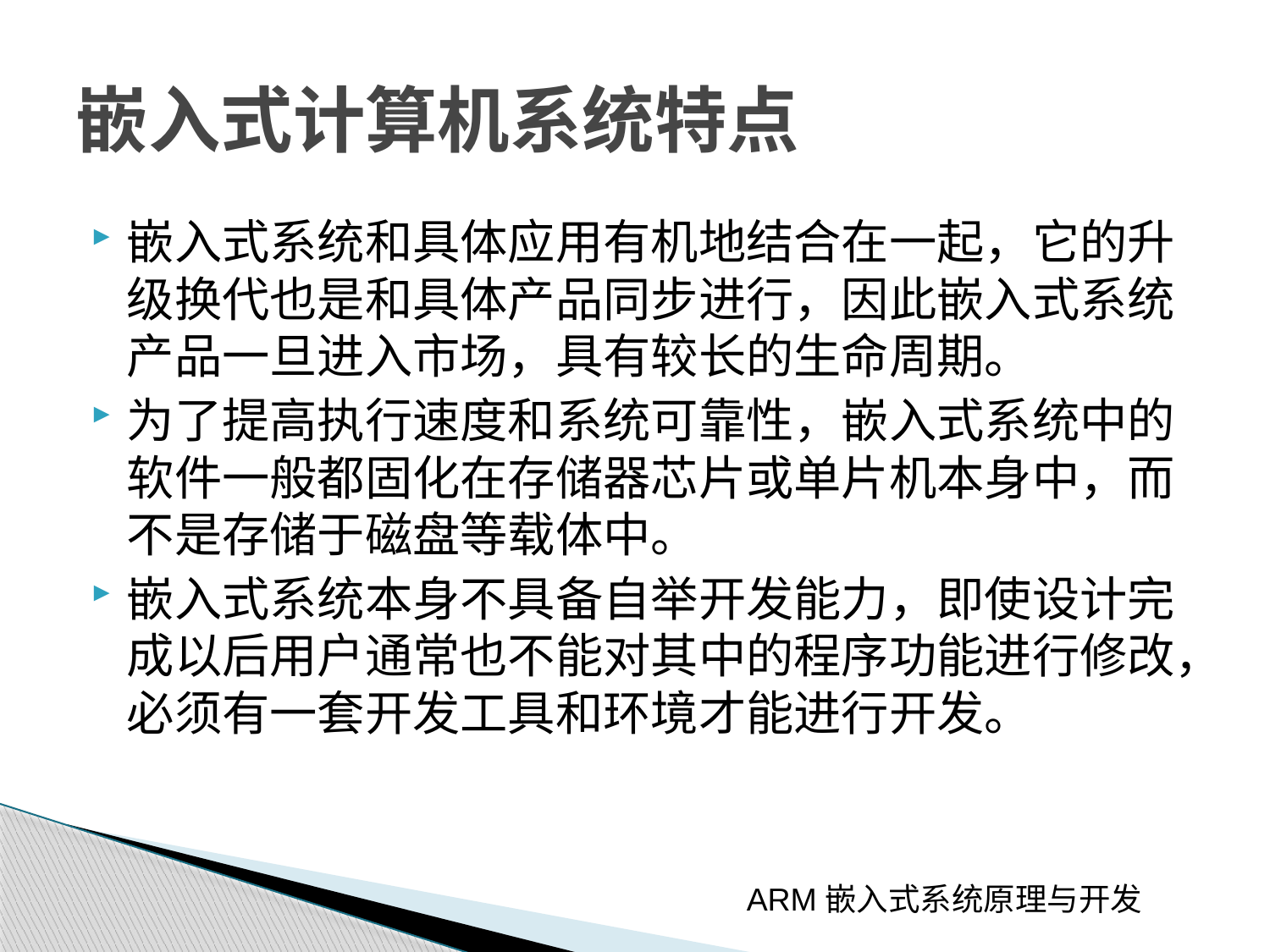

# 嵌入式计算机系统特点
嵌入式系统和具体应用有机地结合在一起，它的升级换代也是和具体产品同步进行，因此嵌入式系统产品一旦进入市场，具有较长的生命周期。
为了提高执行速度和系统可靠性，嵌入式系统中的软件一般都固化在存储器芯片或单片机本身中，而不是存储于磁盘等载体中。
嵌入式系统本身不具备自举开发能力，即使设计完成以后用户通常也不能对其中的程序功能进行修改，必须有一套开发工具和环境才能进行开发。

ARM嵌入式系统原理与开发